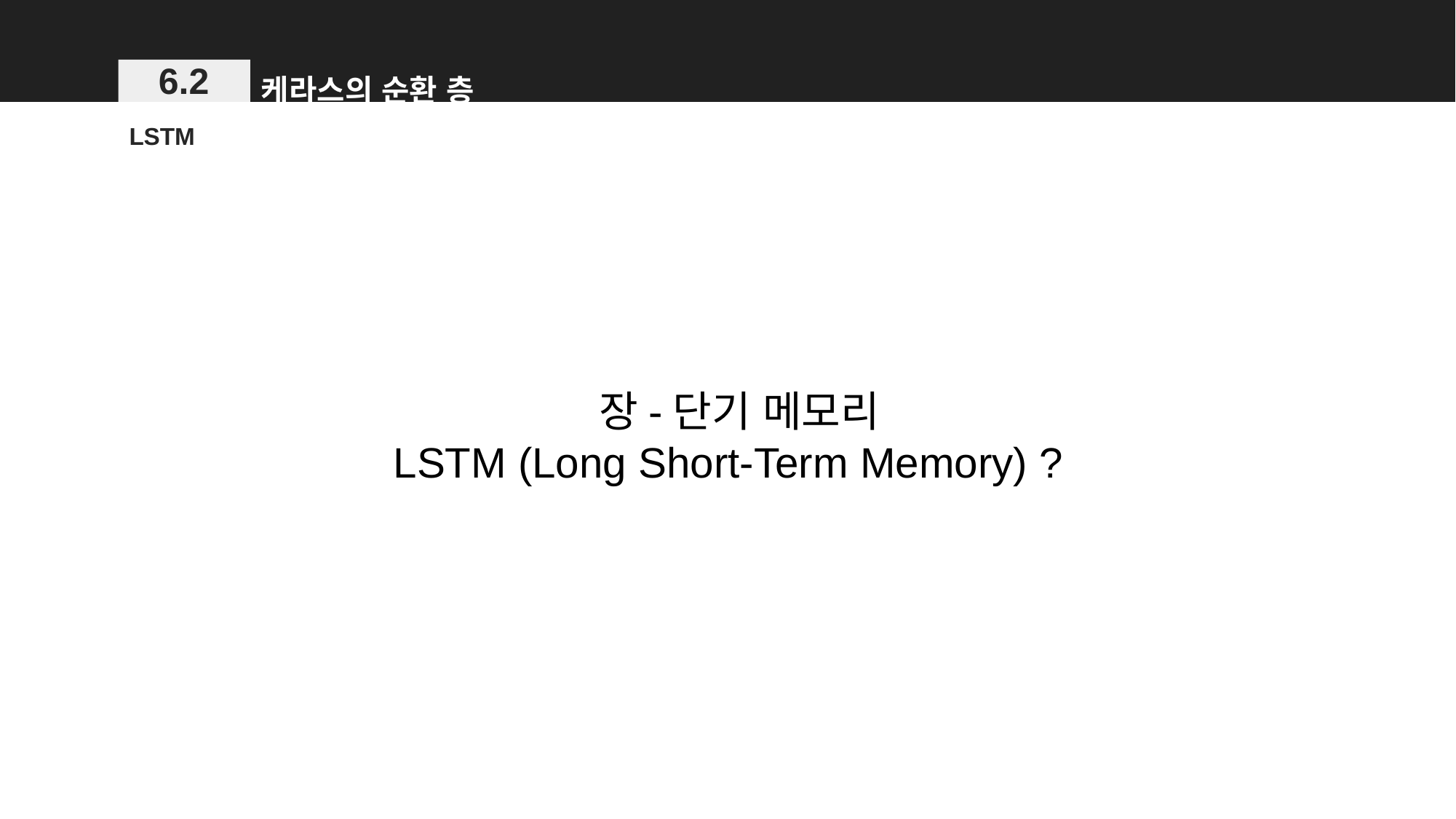

케라스의 순환 층
6.2

LSTM
 장-단기 메모리
LSTM (Long Short-Term Memory) ?